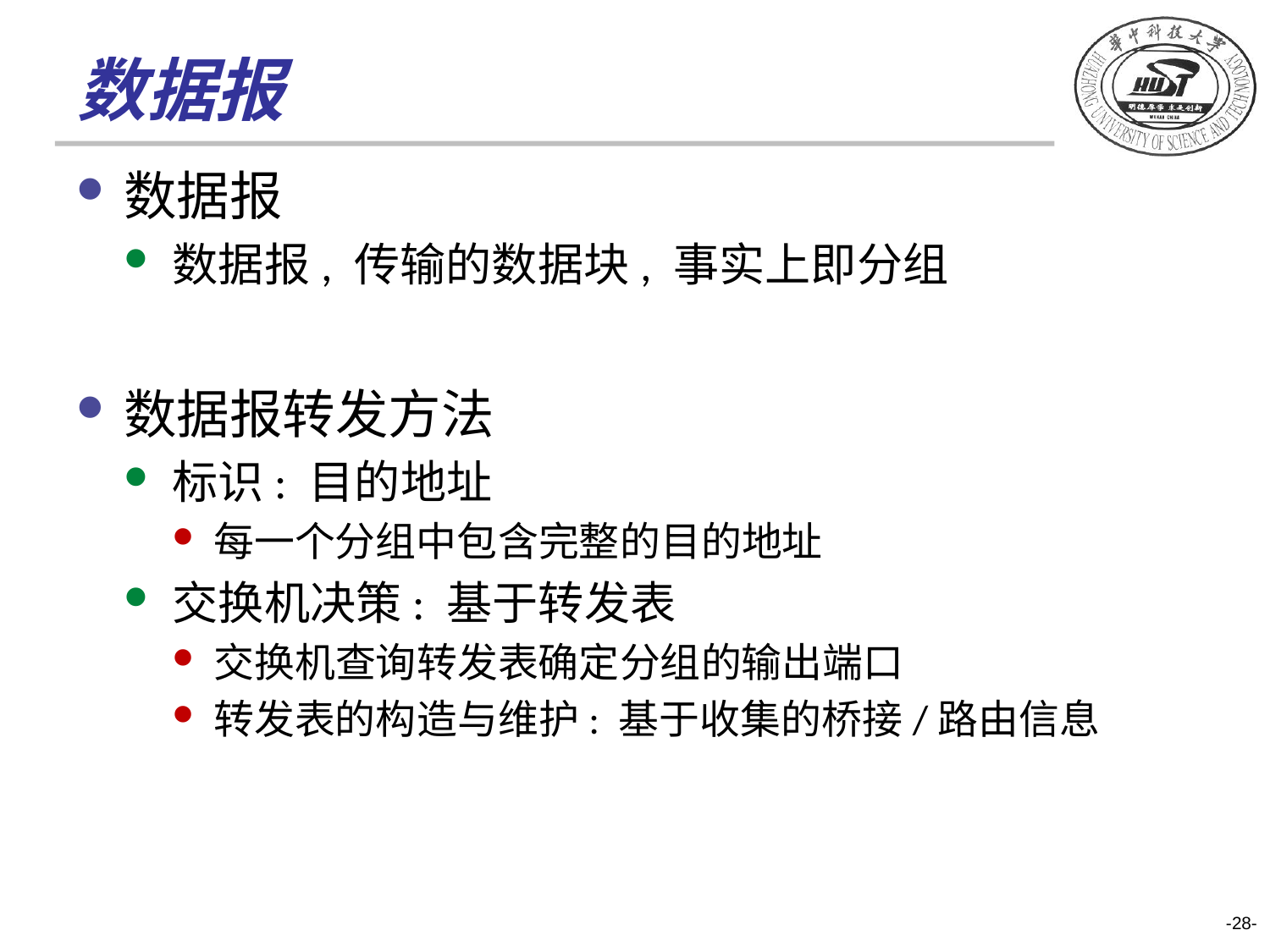

# 数据报
数据报
数据报, 传输的数据块, 事实上即分组

数据报转发方法
标识: 目的地址
每一个分组中包含完整的目的地址
交换机决策: 基于转发表
交换机查询转发表确定分组的输出端口
转发表的构造与维护: 基于收集的桥接/路由信息

-28-